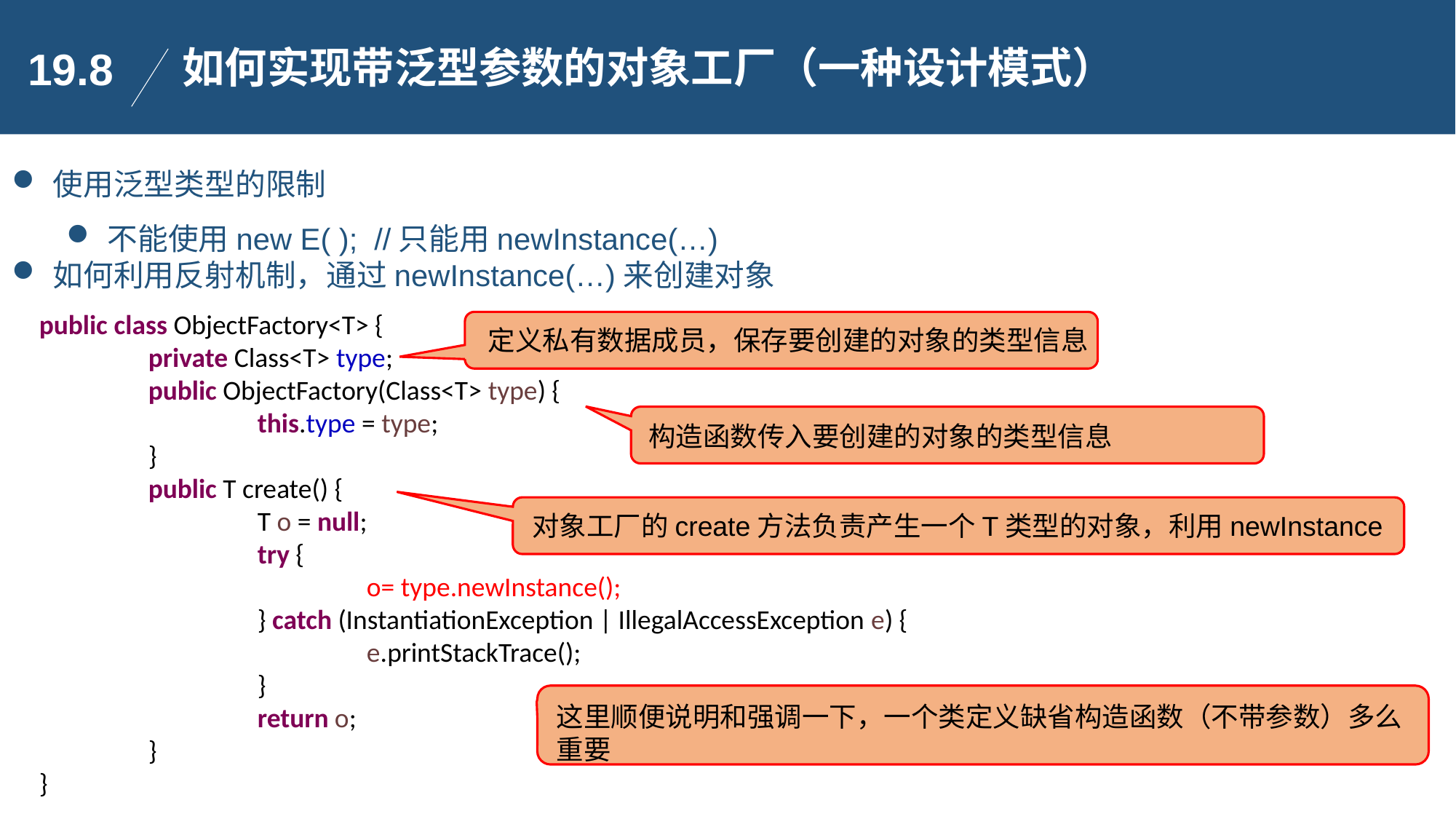

如何实现带泛型参数的对象工厂（一种设计模式）
19.8
使用泛型类型的限制
不能使用new E( );  //只能用newInstance(…)
如何利用反射机制，通过newInstance(…)来创建对象
public class ObjectFactory<T> {
	private Class<T> type;
	public ObjectFactory(Class<T> type) {
		this.type = type;
	}
	public T create() {
		T o = null;
		try {
			o= type.newInstance();
		} catch (InstantiationException | IllegalAccessException e) {
			e.printStackTrace();
		}
		return o;
	}
}

定义私有数据成员，保存要创建的对象的类型信息

构造函数传入要创建的对象的类型信息

对象工厂的create方法负责产生一个T类型的对象，利用newInstance

这里顺便说明和强调一下，一个类定义缺省构造函数（不带参数）多么重要